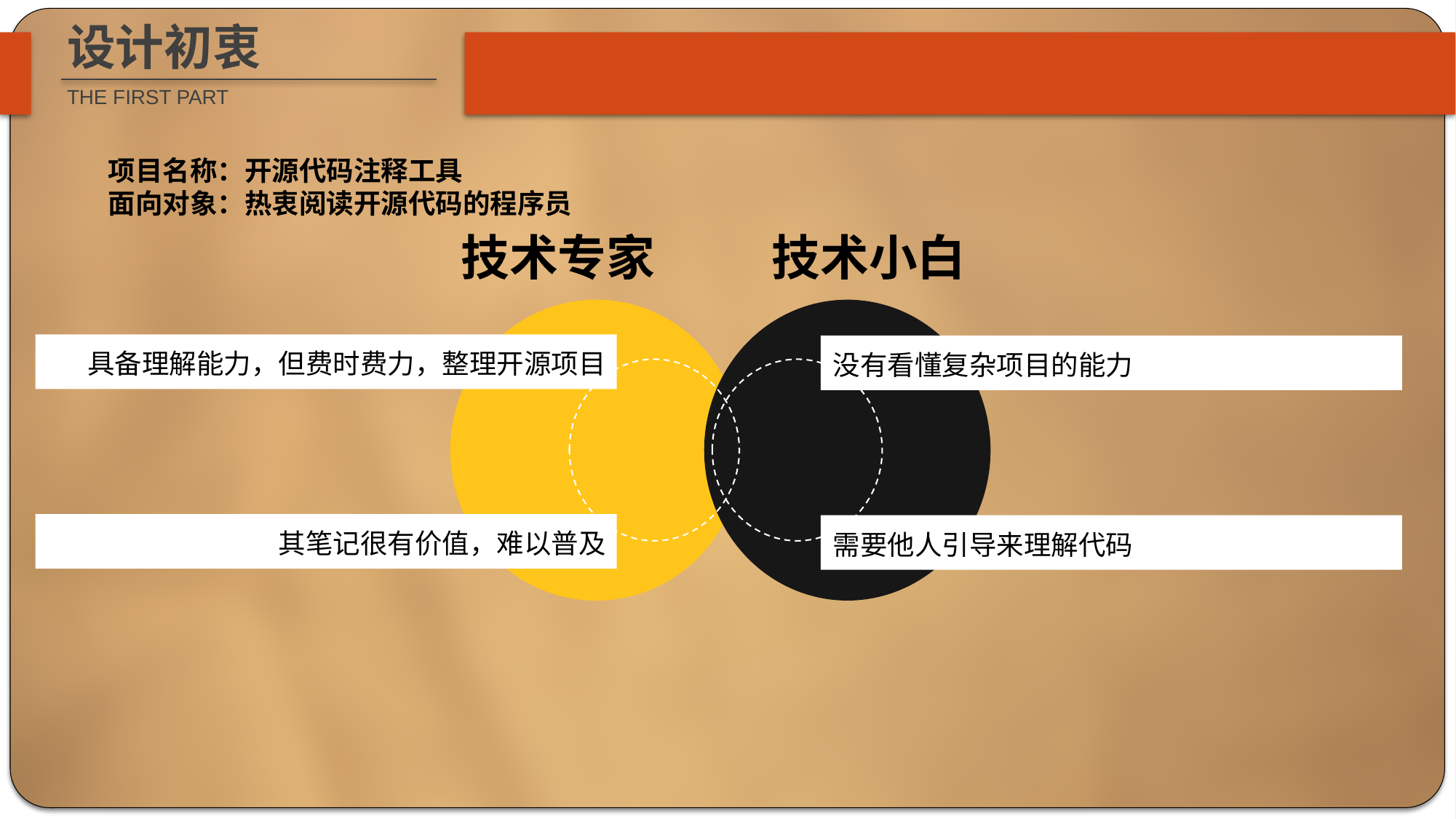

设计初衷
THE FIRST PART

项目名称：开源代码注释工具
面向对象：热衷阅读开源代码的程序员
技术专家
技术小白

具备理解能力，但费时费力，整理开源项目

没有看懂复杂项目的能力

其笔记很有价值，难以普及

需要他人引导来理解代码